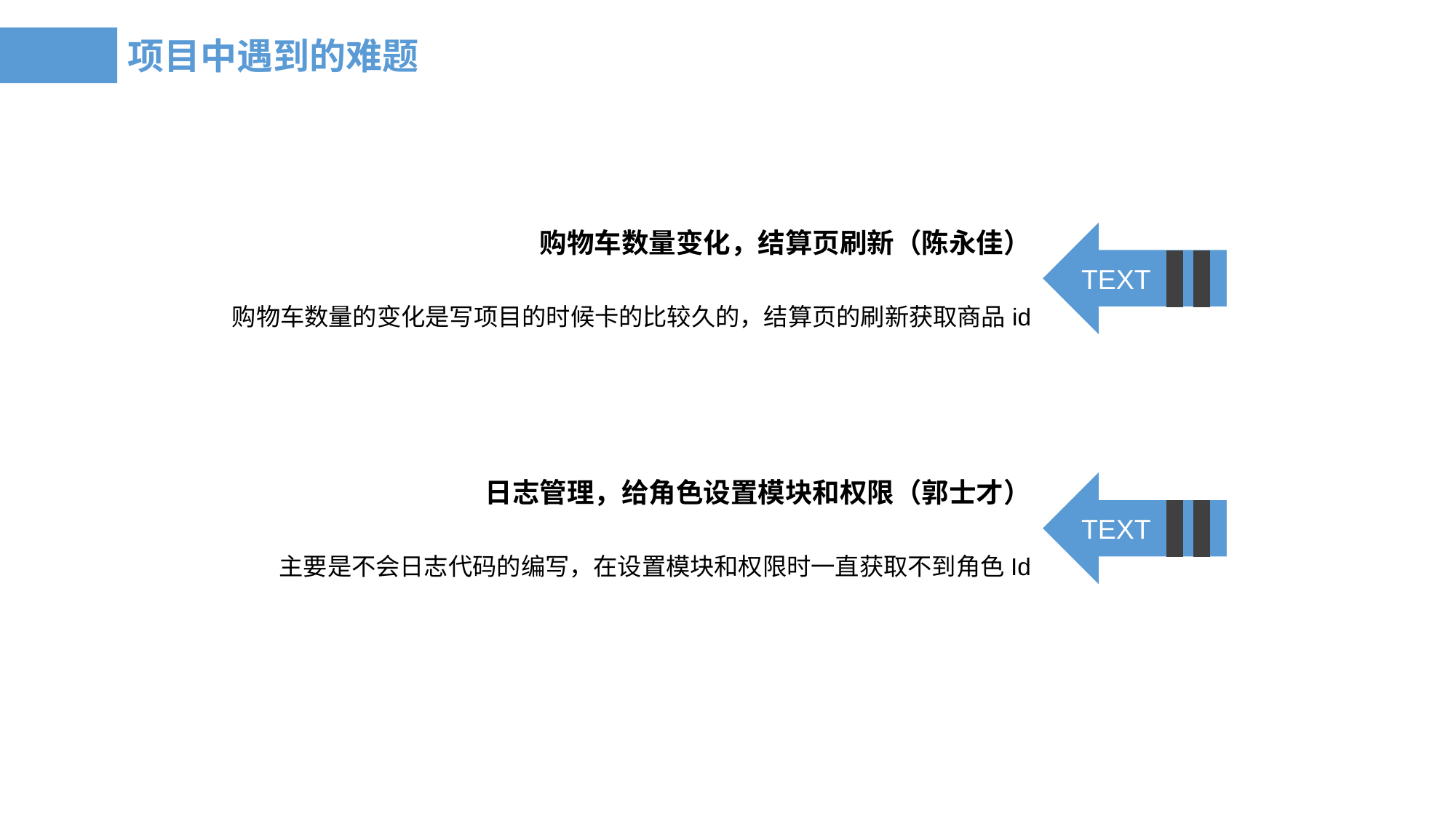

项目中遇到的难题
TEXT
购物车数量变化，结算页刷新（陈永佳）
购物车数量的变化是写项目的时候卡的比较久的，结算页的刷新获取商品id
TEXT
日志管理，给角色设置模块和权限（郭士才）
主要是不会日志代码的编写，在设置模块和权限时一直获取不到角色Id